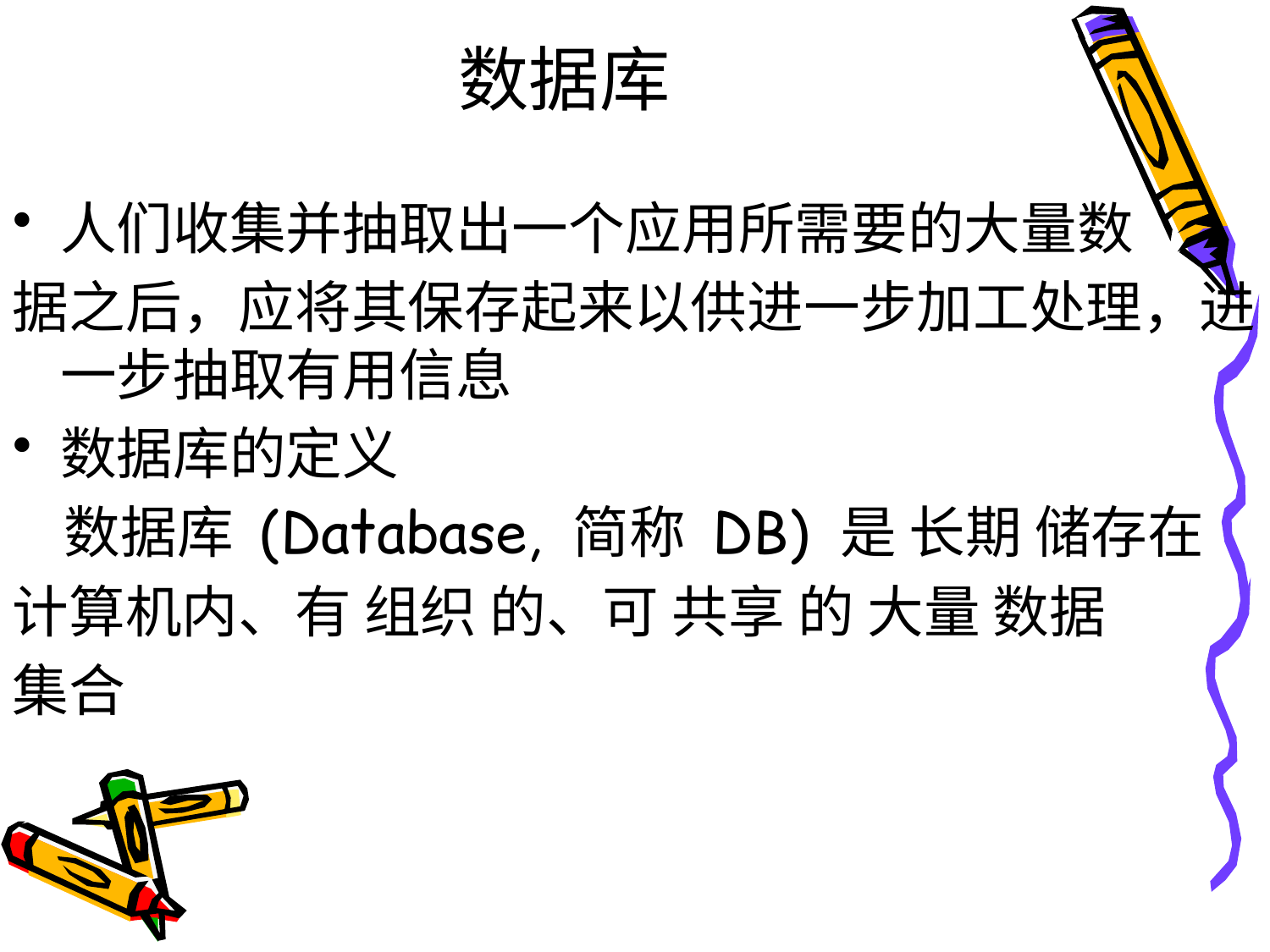

# 数据库
人们收集并抽取出一个应用所需要的大量数
据之后，应将其保存起来以供进一步加工处理，进一步抽取有用信息
数据库的定义
   数据库 (Database, 简称 DB) 是 长期 储存在
计算机内、有 组织 的、可 共享 的 大量 数据
集合